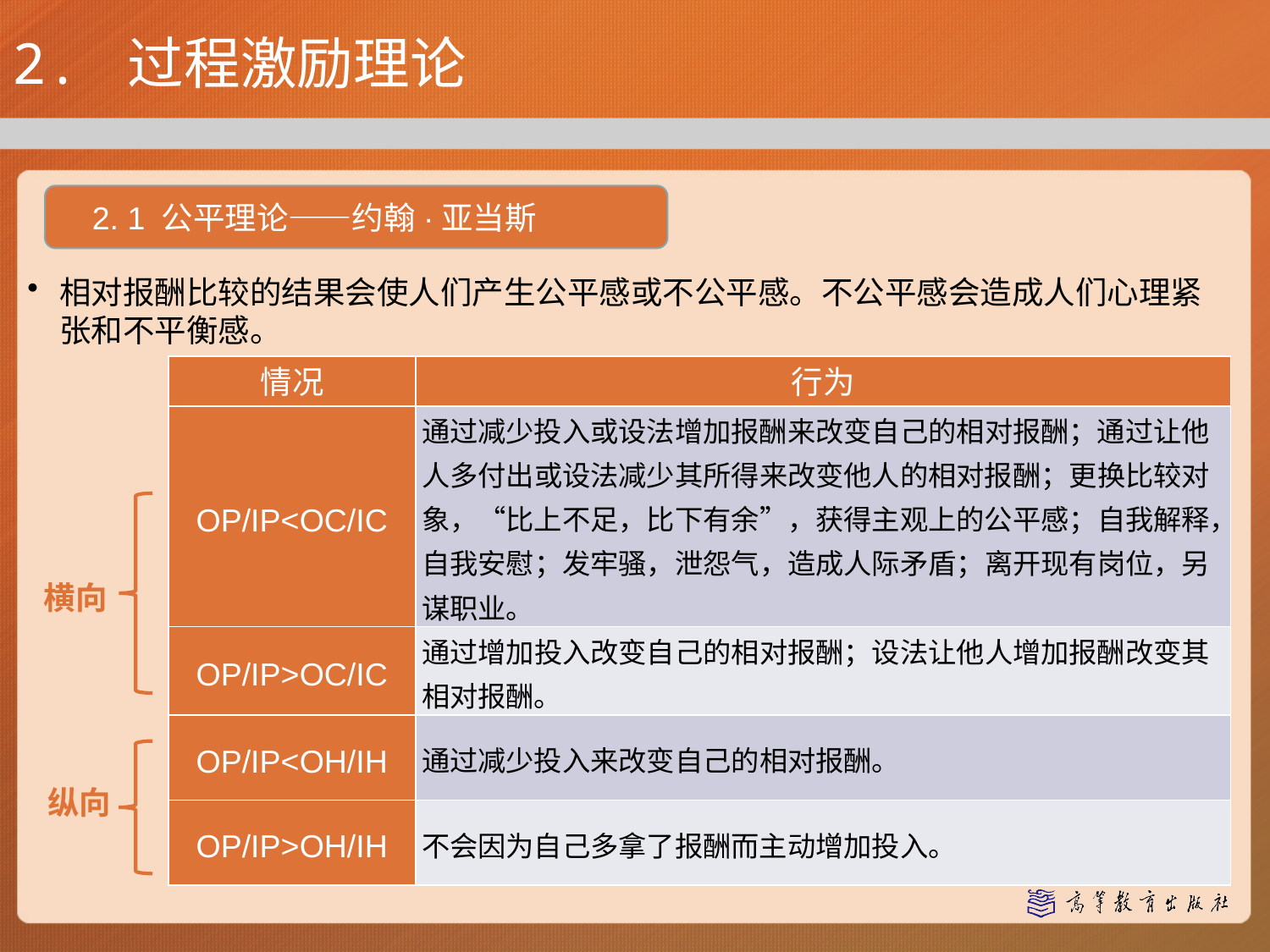

2. 过程激励理论
2. 1 公平理论——约翰·亚当斯
相对报酬比较的结果会使人们产生公平感或不公平感。不公平感会造成人们心理紧张和不平衡感。

| 情况 | 行为 |
| --- | --- |
| OP/IP<OC/IC | 通过减少投入或设法增加报酬来改变自己的相对报酬；通过让他人多付出或设法减少其所得来改变他人的相对报酬；更换比较对象，“比上不足，比下有余”，获得主观上的公平感；自我解释，自我安慰；发牢骚，泄怨气，造成人际矛盾；离开现有岗位，另谋职业。 |
| OP/IP>OC/IC | 通过增加投入改变自己的相对报酬；设法让他人增加报酬改变其相对报酬。 |
| OP/IP<OH/IH | 通过减少投入来改变自己的相对报酬。 |
| OP/IP>OH/IH | 不会因为自己多拿了报酬而主动增加投入。 |

横向

纵向